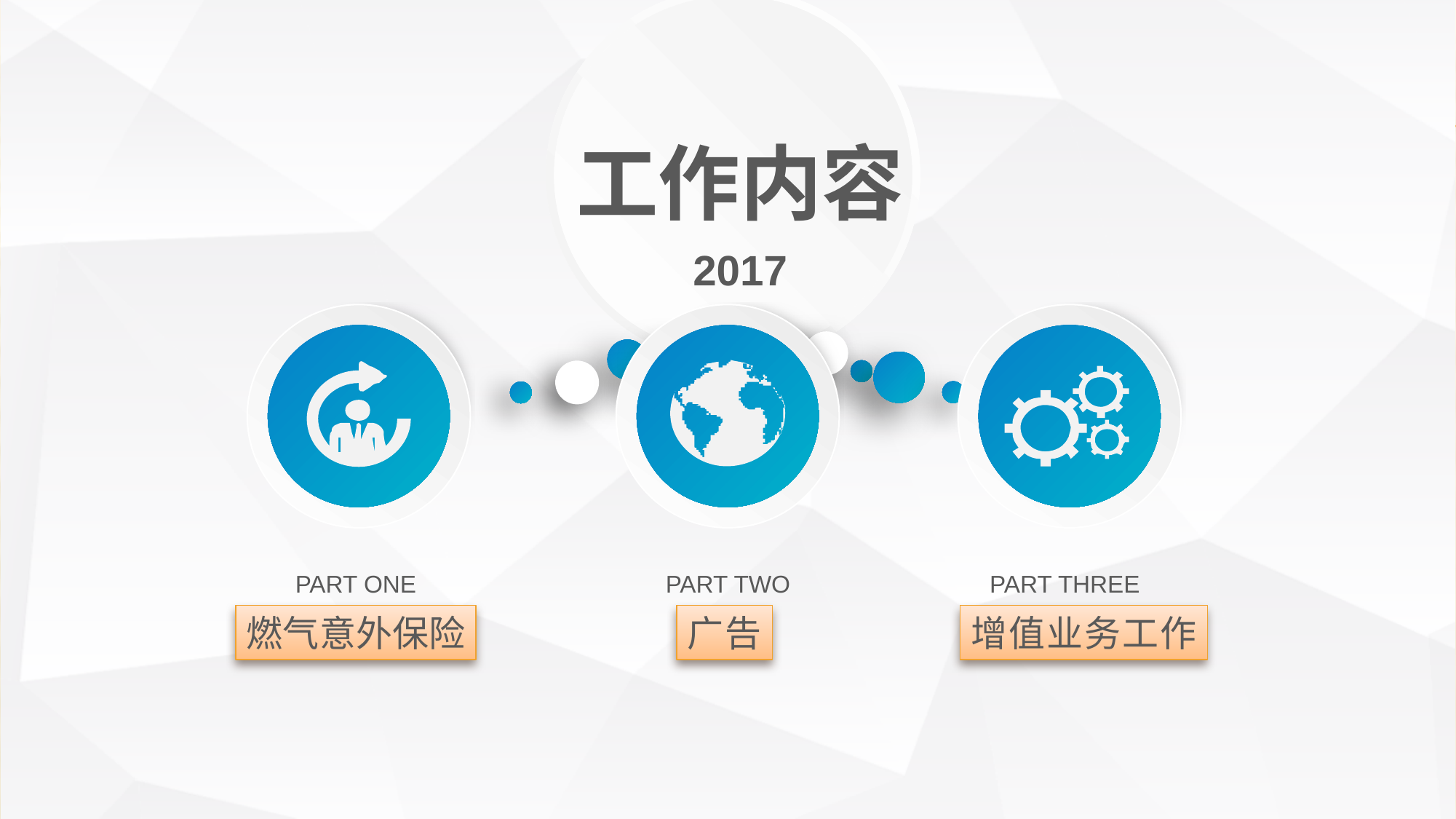

工作内容
2017

PART ONE
PART TWO
PART THREE
燃气意外保险
广告
增值业务工作